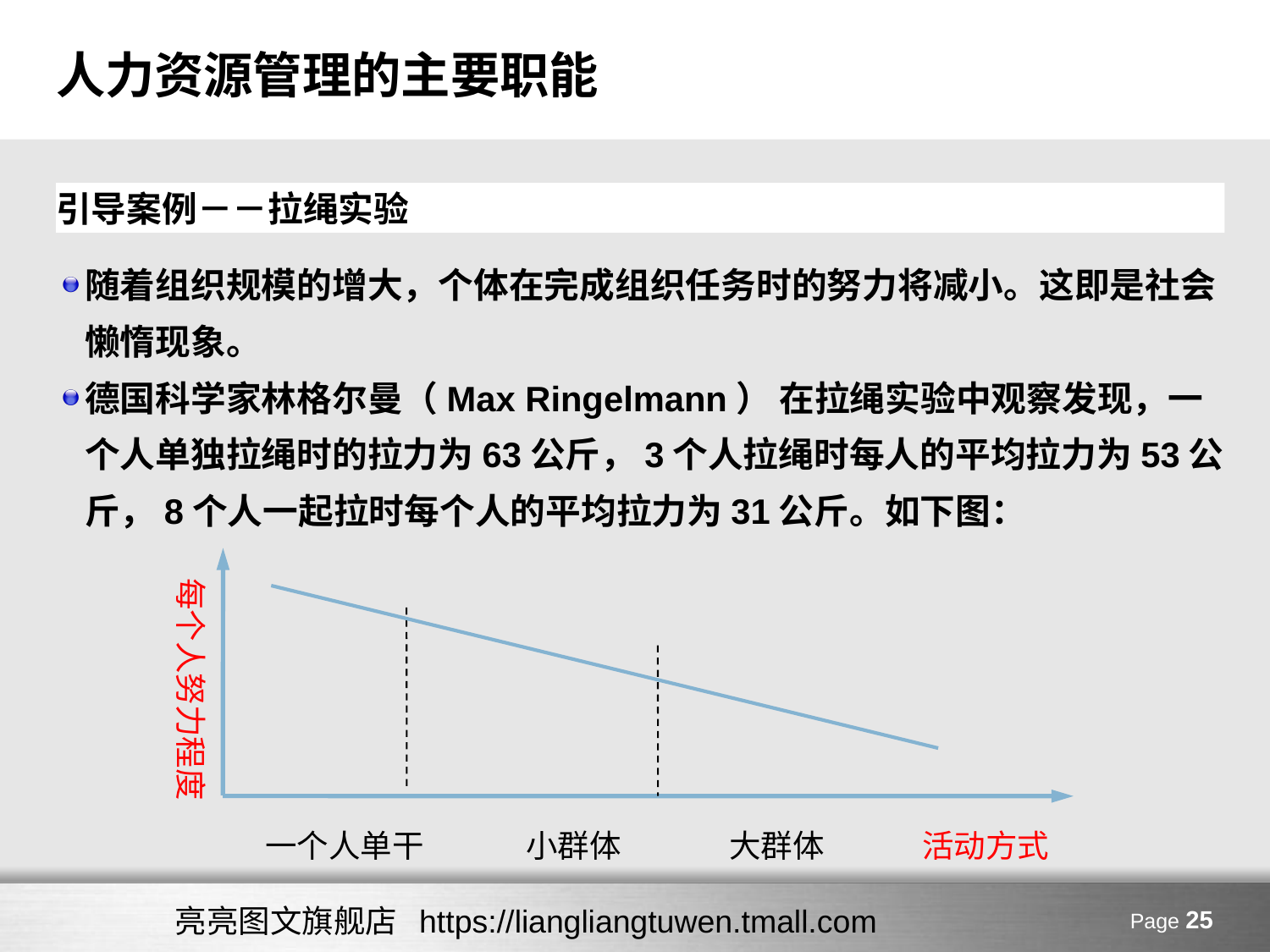

# 人力资源管理的主要职能
引导案例－－拉绳实验
随着组织规模的增大，个体在完成组织任务时的努力将减小。这即是社会懒惰现象。
德国科学家林格尔曼（Max Ringelmann） 在拉绳实验中观察发现，一个人单独拉绳时的拉力为63公斤，3个人拉绳时每人的平均拉力为53公斤，8个人一起拉时每个人的平均拉力为31公斤。如下图：

每个人努力程度

一个人单干
小群体
大群体
活动方式
亮亮图文旗舰店  https://liangliangtuwen.tmall.com
Page 25